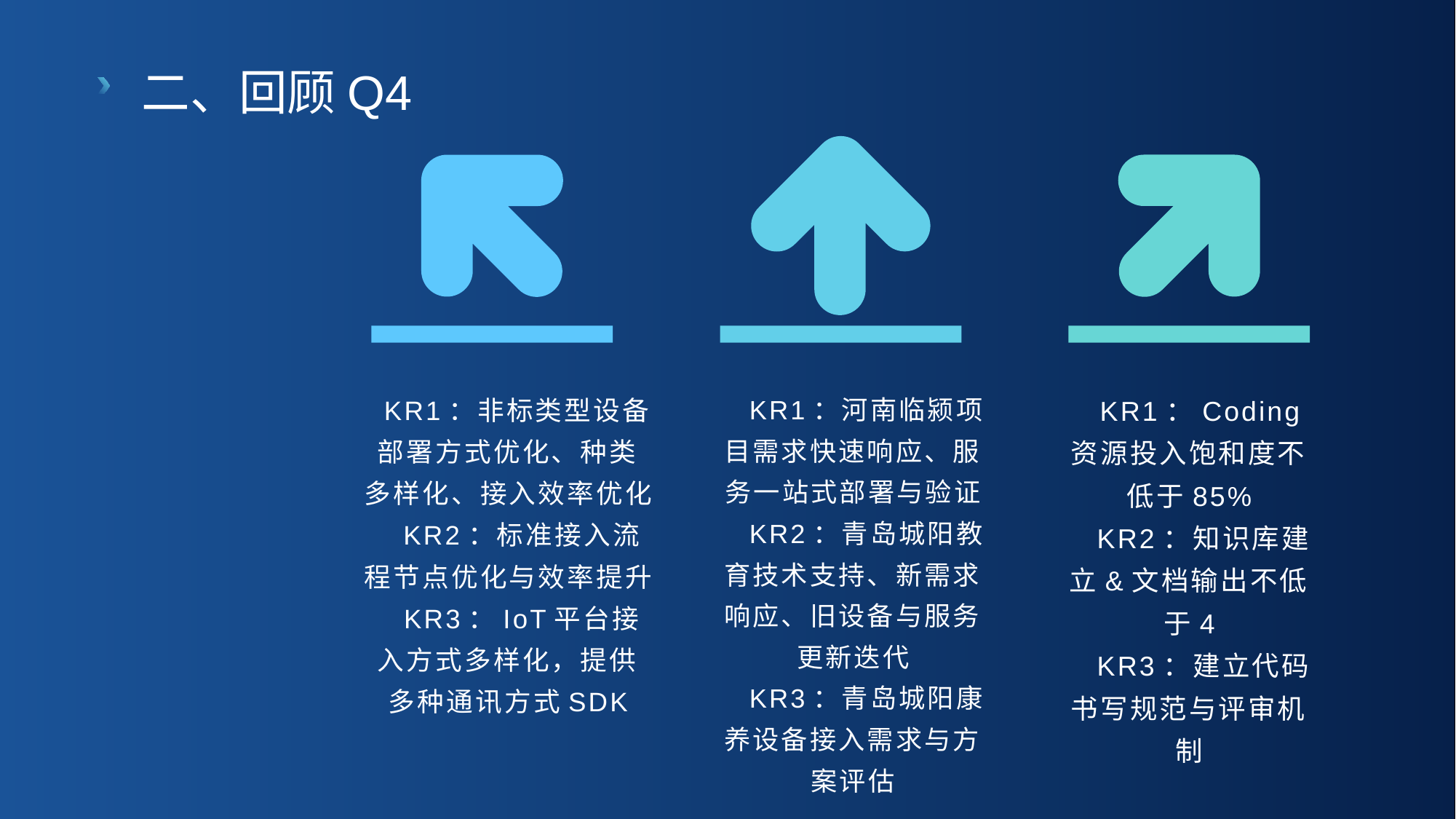

二、回顾Q4

  KR1：非标类型设备部署方式优化、种类多样化、接入效率优化
   KR2：标准接入流程节点优化与效率提升
   KR3：IoT平台接入方式多样化，提供多种通讯方式SDK
   KR1：河南临颍项目需求快速响应、服务一站式部署与验证
   KR2：青岛城阳教育技术支持、新需求响应、旧设备与服务更新迭代
   KR3：青岛城阳康养设备接入需求与方案评估
   KR1：Coding资源投入饱和度不低于85%
   KR2：知识库建立&文档输出不低于4
   KR3：建立代码书写规范与评审机制